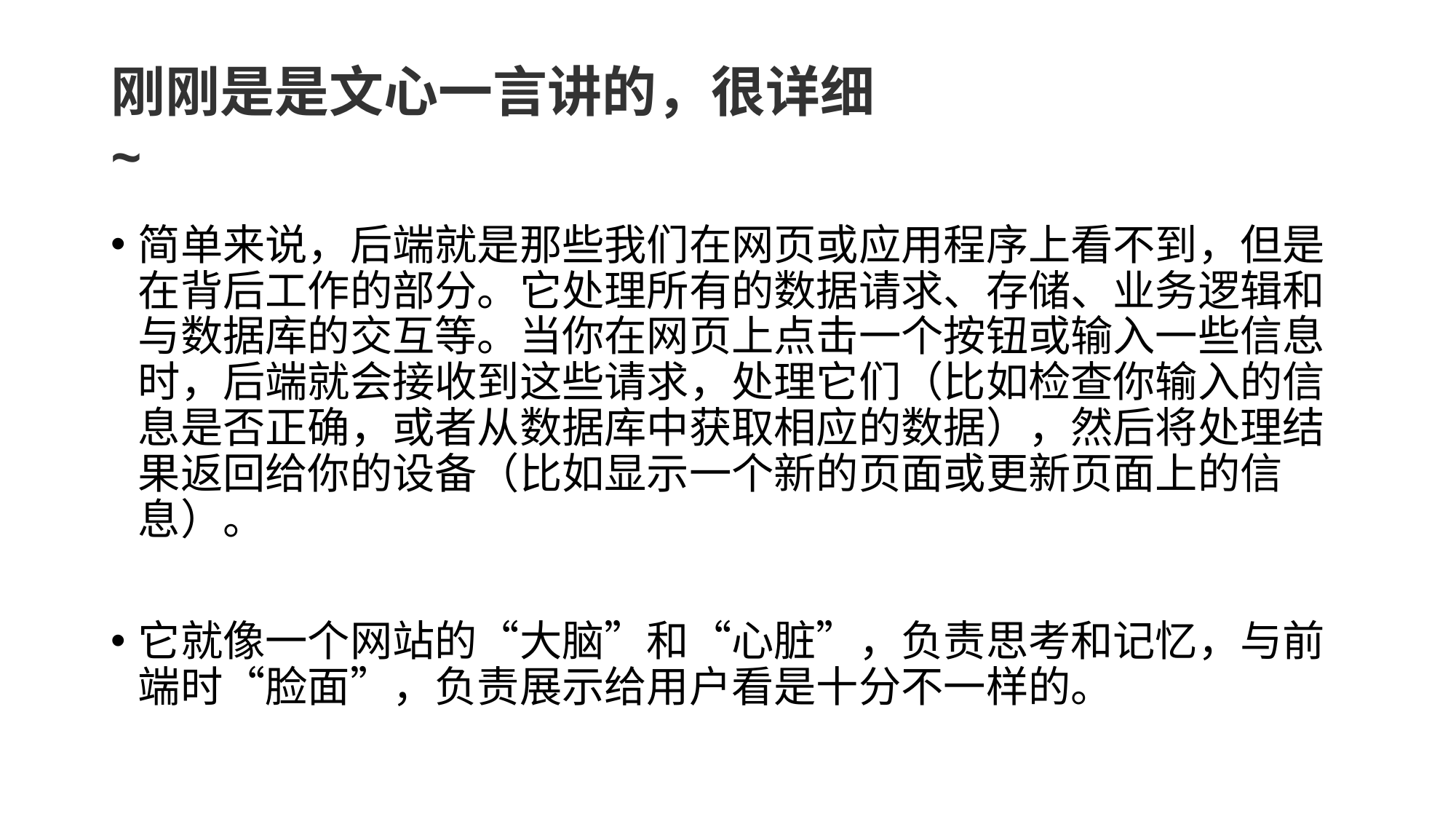

# 刚刚是是文心一言讲的，很详细~
简单来说，后端就是那些我们在网页或应用程序上看不到，但是在背后工作的部分。它处理所有的数据请求、存储、业务逻辑和与数据库的交互等。当你在网页上点击一个按钮或输入一些信息时，后端就会接收到这些请求，处理它们（比如检查你输入的信息是否正确，或者从数据库中获取相应的数据），然后将处理结果返回给你的设备（比如显示一个新的页面或更新页面上的信息）。

它就像一个网站的“大脑”和“心脏”，负责思考和记忆，与前端时“脸面”，负责展示给用户看是十分不一样的。